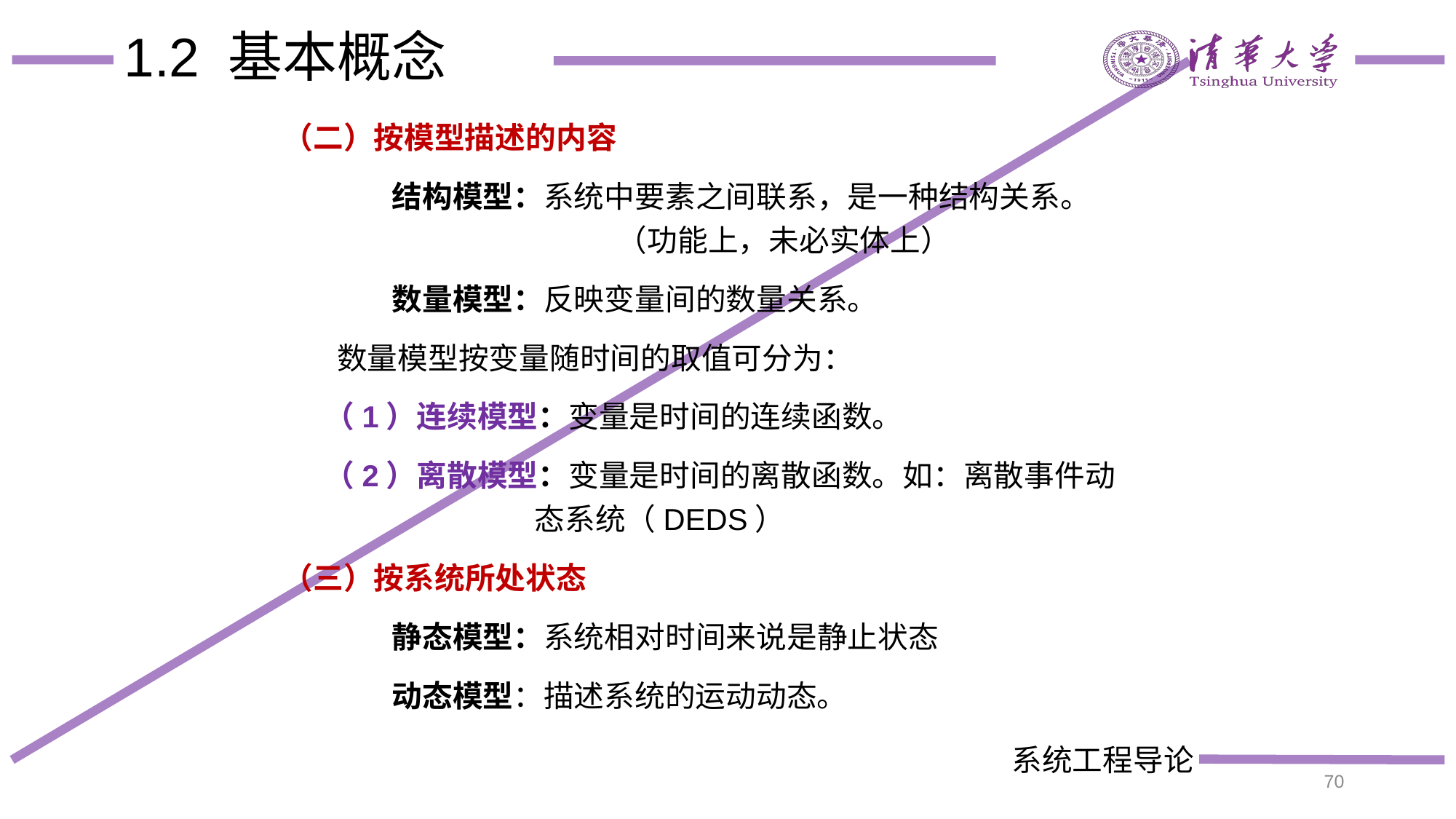

# 1.2 基本概念
（二）按模型描述的内容
     	结构模型：系统中要素之间联系，是一种结构关系。			 （功能上，未必实体上）
     	数量模型：反映变量间的数量关系。
       数量模型按变量随时间的取值可分为：
     （1）连续模型：变量是时间的连续函数。
     （2）离散模型：变量是时间的离散函数。如：离散事件动		     态系统（DEDS）
（三）按系统所处状态
     	静态模型：系统相对时间来说是静止状态
     	动态模型：描述系统的运动动态。
70